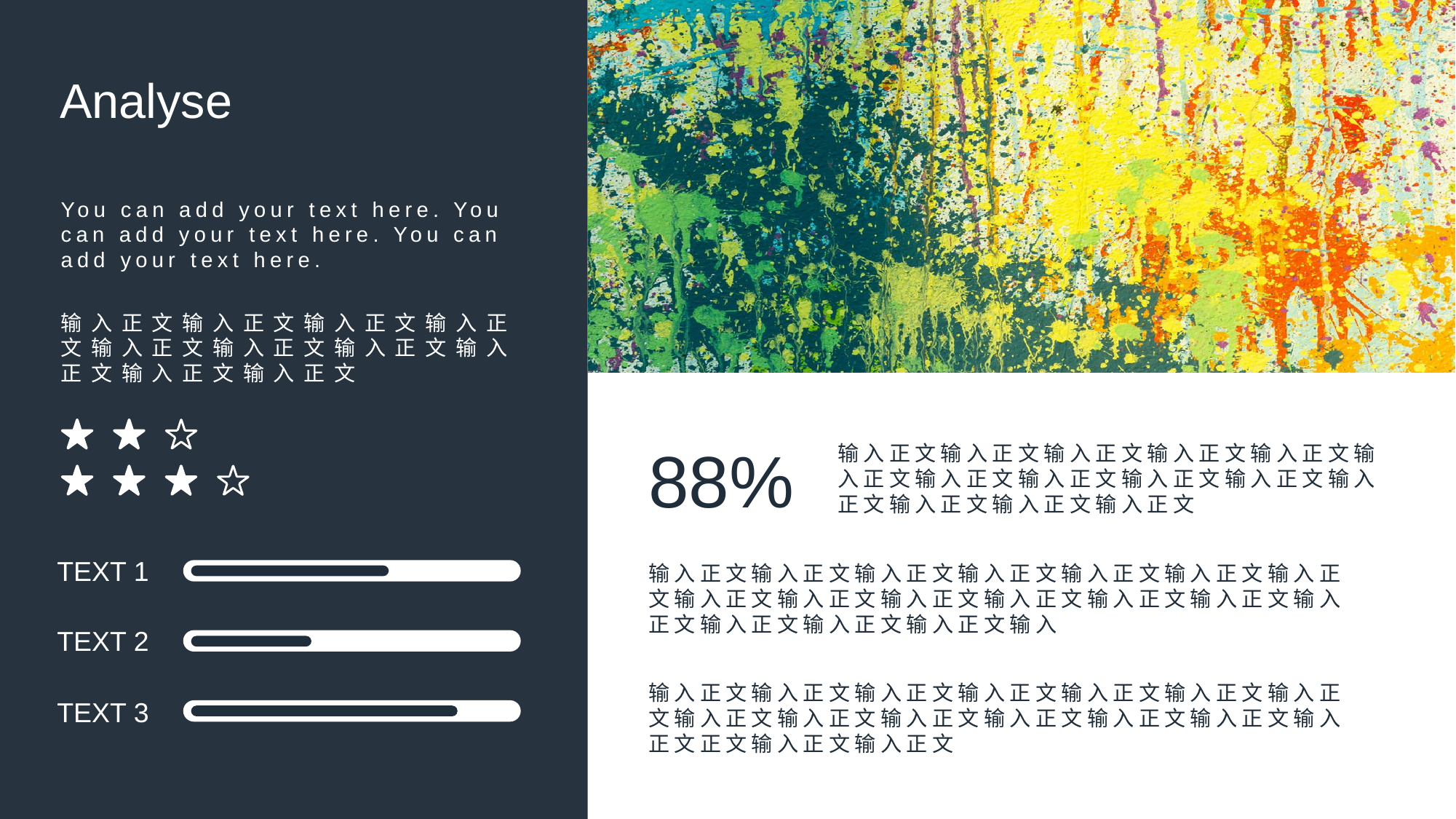

Analyse
You can add your text here. You can add your text here. You can add your text here.
输入正文输入正文输入正文输入正文输入正文输入正文输入正文输入正文输入正文输入正文

88%
输入正文输入正文输入正文输入正文输入正文输入正文输入正文输入正文输入正文输入正文输入正文输入正文输入正文输入正文

TEXT 1
输入正文输入正文输入正文输入正文输入正文输入正文输入正文输入正文输入正文输入正文输入正文输入正文输入正文输入正文输入正文输入正文输入正文输入

TEXT 2

输入正文输入正文输入正文输入正文输入正文输入正文输入正文输入正文输入正文输入正文输入正文输入正文输入正文输入正文正文输入正文输入正文
TEXT 3